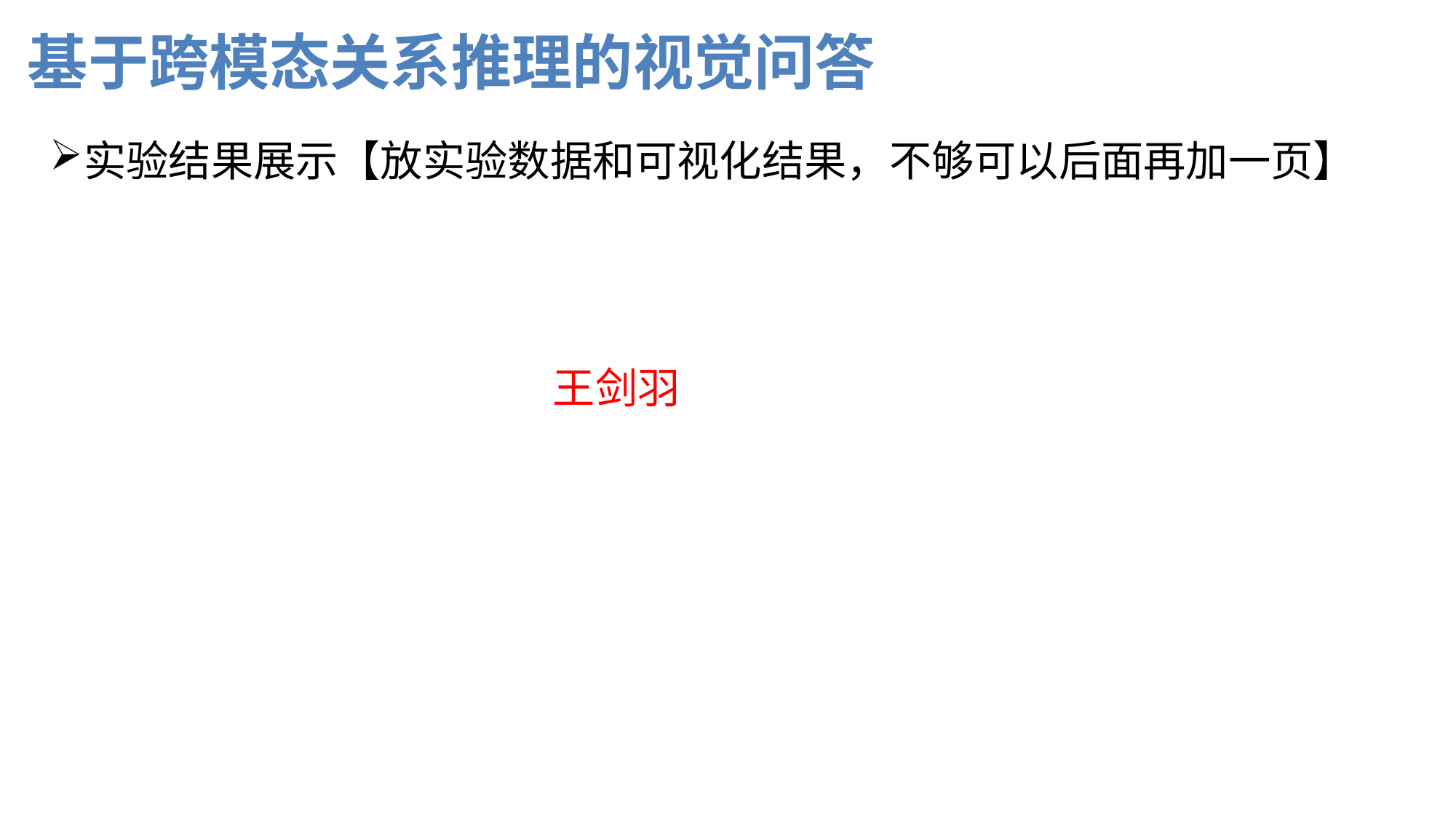

基于跨模态关系推理的视觉问答
实验结果展示【放实验数据和可视化结果，不够可以后面再加一页】
王剑羽